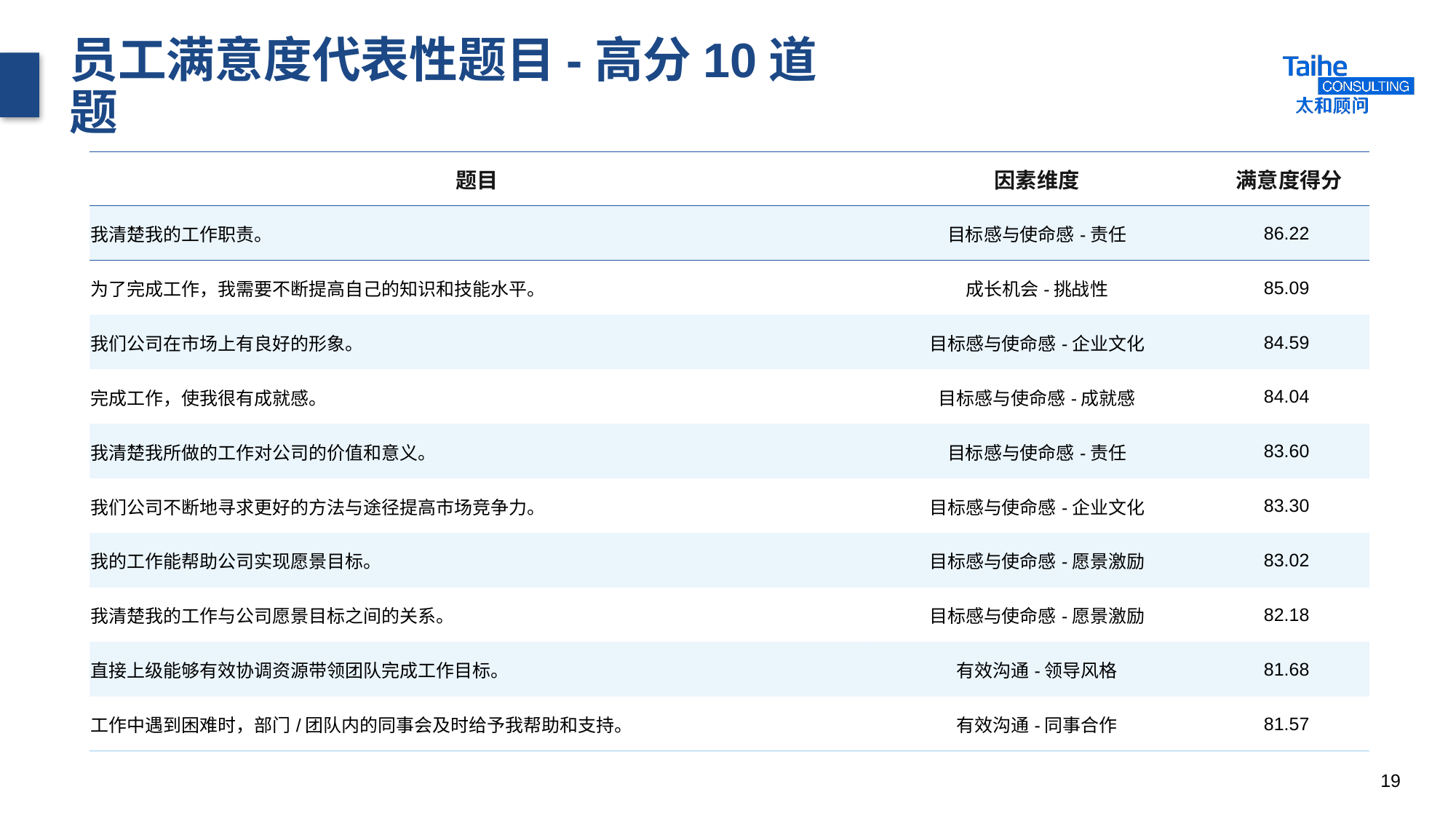

# 员工满意度代表性题目-高分10道题
| 题目 | 因素维度 | 满意度得分 |
| --- | --- | --- |
| 我清楚我的工作职责。 | 目标感与使命感-责任 | 86.22 |
| 为了完成工作，我需要不断提高自己的知识和技能水平。 | 成长机会-挑战性 | 85.09 |
| 我们公司在市场上有良好的形象。 | 目标感与使命感-企业文化 | 84.59 |
| 完成工作，使我很有成就感。 | 目标感与使命感-成就感 | 84.04 |
| 我清楚我所做的工作对公司的价值和意义。 | 目标感与使命感-责任 | 83.60 |
| 我们公司不断地寻求更好的方法与途径提高市场竞争力。 | 目标感与使命感-企业文化 | 83.30 |
| 我的工作能帮助公司实现愿景目标。 | 目标感与使命感-愿景激励 | 83.02 |
| 我清楚我的工作与公司愿景目标之间的关系。 | 目标感与使命感-愿景激励 | 82.18 |
| 直接上级能够有效协调资源带领团队完成工作目标。 | 有效沟通-领导风格 | 81.68 |
| 工作中遇到困难时，部门/团队内的同事会及时给予我帮助和支持。 | 有效沟通-同事合作 | 81.57 |
19